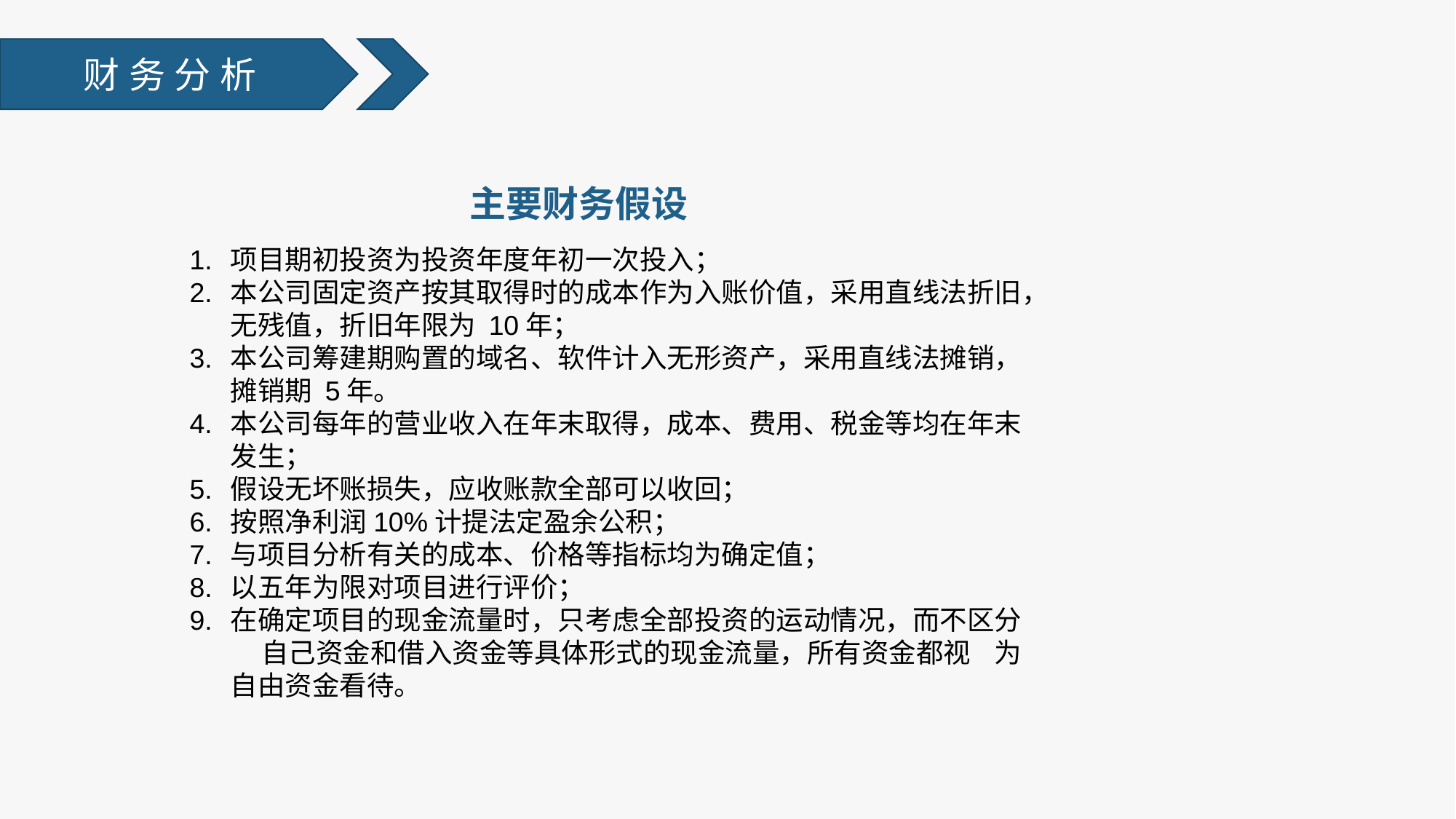

财务分析

主要财务假设
项目期初投资为投资年度年初一次投入；
本公司固定资产按其取得时的成本作为入账价值，采用直线法折旧，无残值，折旧年限为 10年；
本公司筹建期购置的域名、软件计入无形资产，采用直线法摊销，摊销期 5年。
本公司每年的营业收入在年末取得，成本、费用、税金等均在年末发生；
假设无坏账损失，应收账款全部可以收回；
按照净利润10%计提法定盈余公积；
与项目分析有关的成本、价格等指标均为确定值；
以五年为限对项目进行评价；
在确定项目的现金流量时，只考虑全部投资的运动情况，而不区分      自己资金和借入资金等具体形式的现金流量，所有资金都视	为自由资金看待。